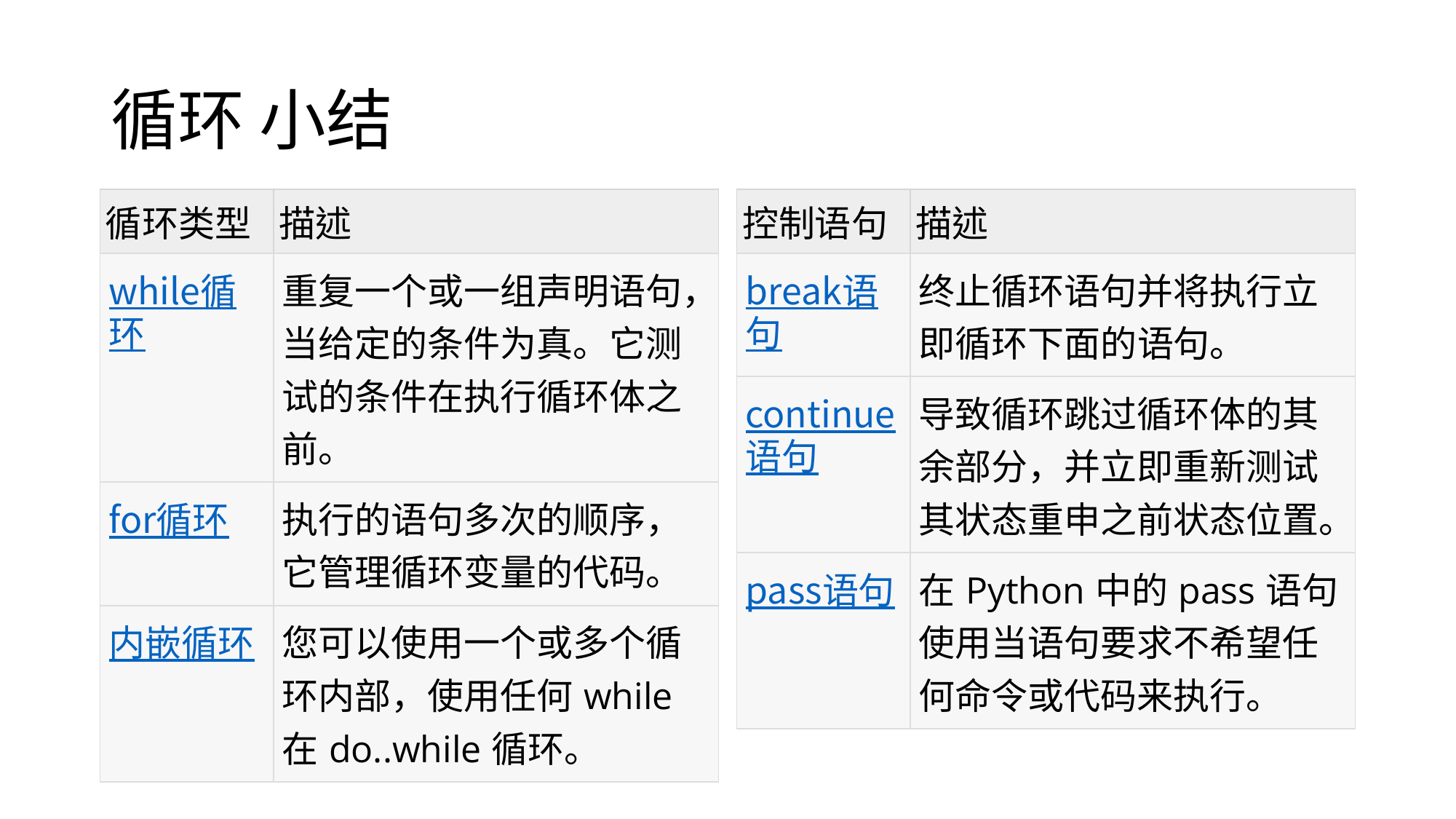

# 循环 小结
| 循环类型 | 描述 |
| --- | --- |
| while循环 | 重复一个或一组声明语句，当给定的条件为真。它测试的条件在执行循环体之前。 |
| for循环 | 执行的语句多次的顺序，它管理循环变量的代码。 |
| 内嵌循环 | 您可以使用一个或多个循环内部，使用任何while在do..while循环。 |
| 控制语句 | 描述 |
| --- | --- |
| break语句 | 终止循环语句并将执行立即循环下面的语句。 |
| continue语句 | 导致循环跳过循环体的其余部分，并立即重新测试其状态重申之前状态位置。 |
| pass语句 | 在Python中的pass语句使用当语句要求不希望任何命令或代码来执行。 |